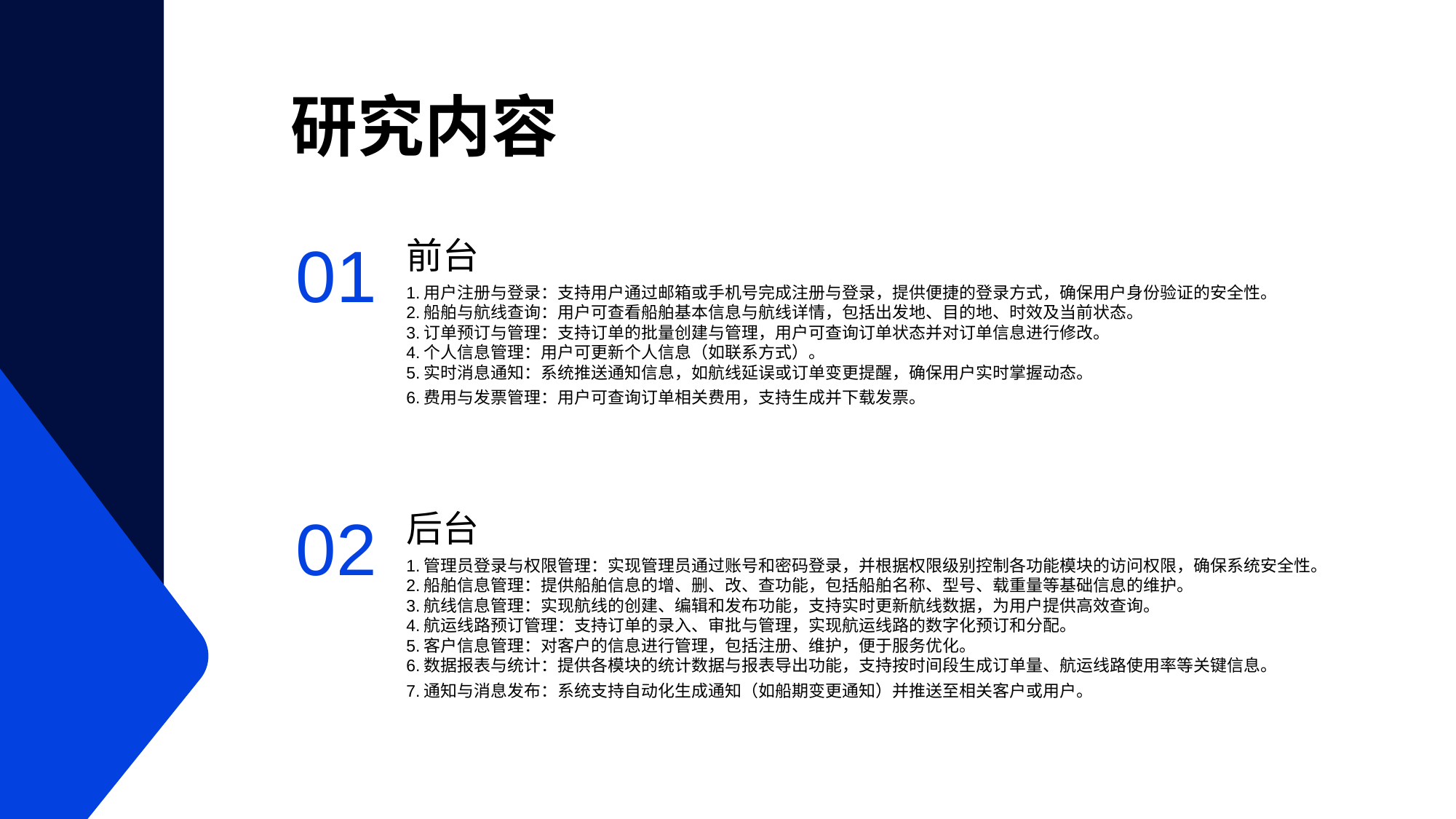

研究内容
01
前台
1.用户注册与登录：支持用户通过邮箱或手机号完成注册与登录，提供便捷的登录方式，确保用户身份验证的安全性。
2.船舶与航线查询：用户可查看船舶基本信息与航线详情，包括出发地、目的地、时效及当前状态。
3.订单预订与管理：支持订单的批量创建与管理，用户可查询订单状态并对订单信息进行修改。
4.个人信息管理：用户可更新个人信息（如联系方式）。
5.实时消息通知：系统推送通知信息，如航线延误或订单变更提醒，确保用户实时掌握动态。
6.费用与发票管理：用户可查询订单相关费用，支持生成并下载发票。
02
后台
1.管理员登录与权限管理：实现管理员通过账号和密码登录，并根据权限级别控制各功能模块的访问权限，确保系统安全性。
2.船舶信息管理：提供船舶信息的增、删、改、查功能，包括船舶名称、型号、载重量等基础信息的维护。
3.航线信息管理：实现航线的创建、编辑和发布功能，支持实时更新航线数据，为用户提供高效查询。
4.航运线路预订管理：支持订单的录入、审批与管理，实现航运线路的数字化预订和分配。
5.客户信息管理：对客户的信息进行管理，包括注册、维护，便于服务优化。
6.数据报表与统计：提供各模块的统计数据与报表导出功能，支持按时间段生成订单量、航运线路使用率等关键信息。
7.通知与消息发布：系统支持自动化生成通知（如船期变更通知）并推送至相关客户或用户。